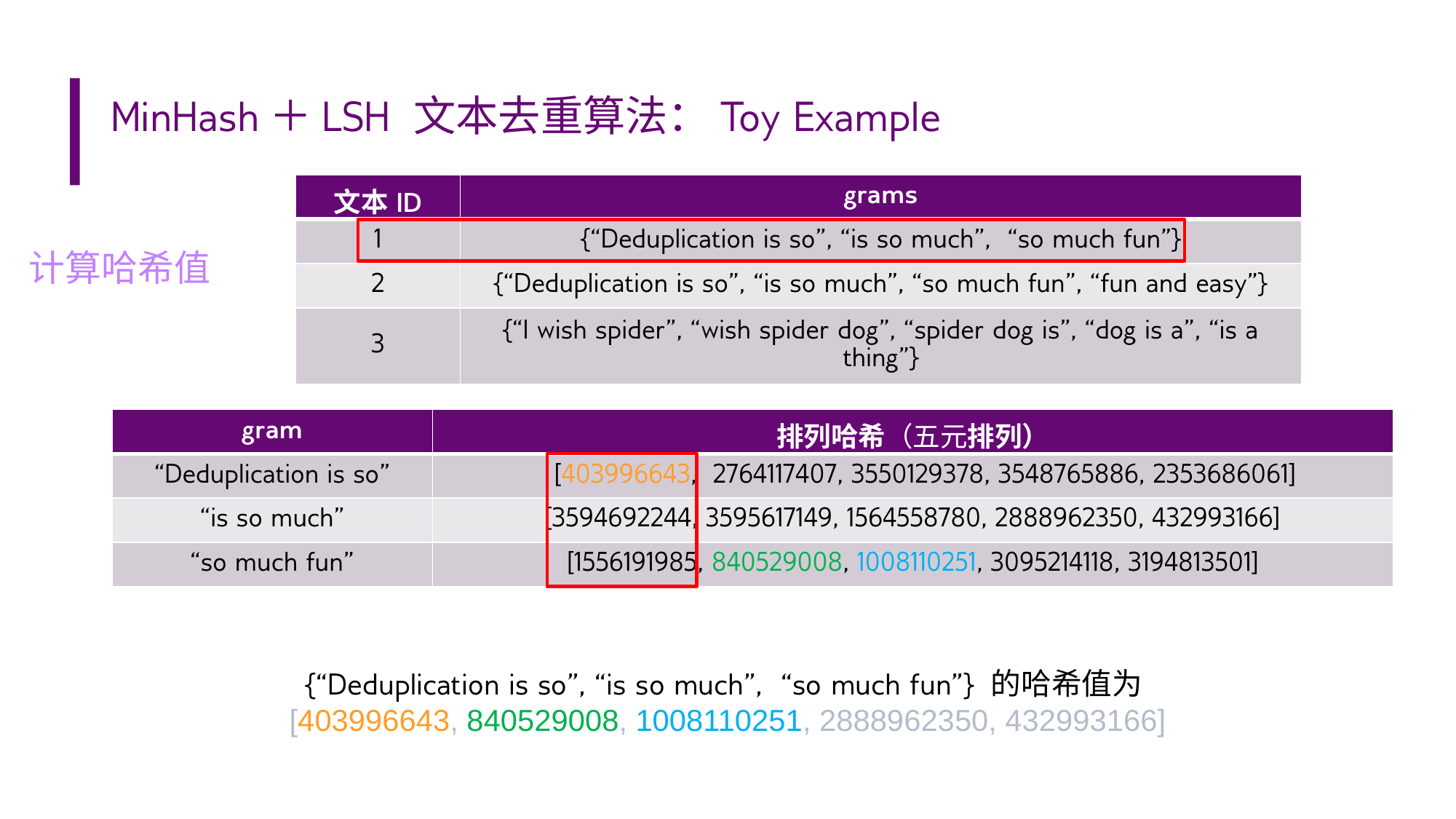

# MinHash＋LSH 文本去重算法：Toy Example
| 文本ID | grams |
| --- | --- |
| 1 | {“Deduplication is so”, “is so much”, “so much fun”} |
| 2 | {“Deduplication is so”, “is so much”, “so much fun”, “fun and easy”} |
| 3 | {“I wish spider”, “wish spider dog”, “spider dog is”, “dog is a”, “is a thing”} |

计算哈希值
| gram | 排列哈希（五元排列） |
| --- | --- |
| “Deduplication is so” | [403996643, 2764117407, 3550129378, 3548765886, 2353686061] |
| “is so much” | [3594692244, 3595617149, 1564558780, 2888962350, 432993166] |
| “so much fun” | [1556191985, 840529008, 1008110251, 3095214118, 3194813501] |

{“Deduplication is so”, “is so much”,  “so much fun”} 的哈希值为[403996643, 840529008, 1008110251, 2888962350, 432993166]